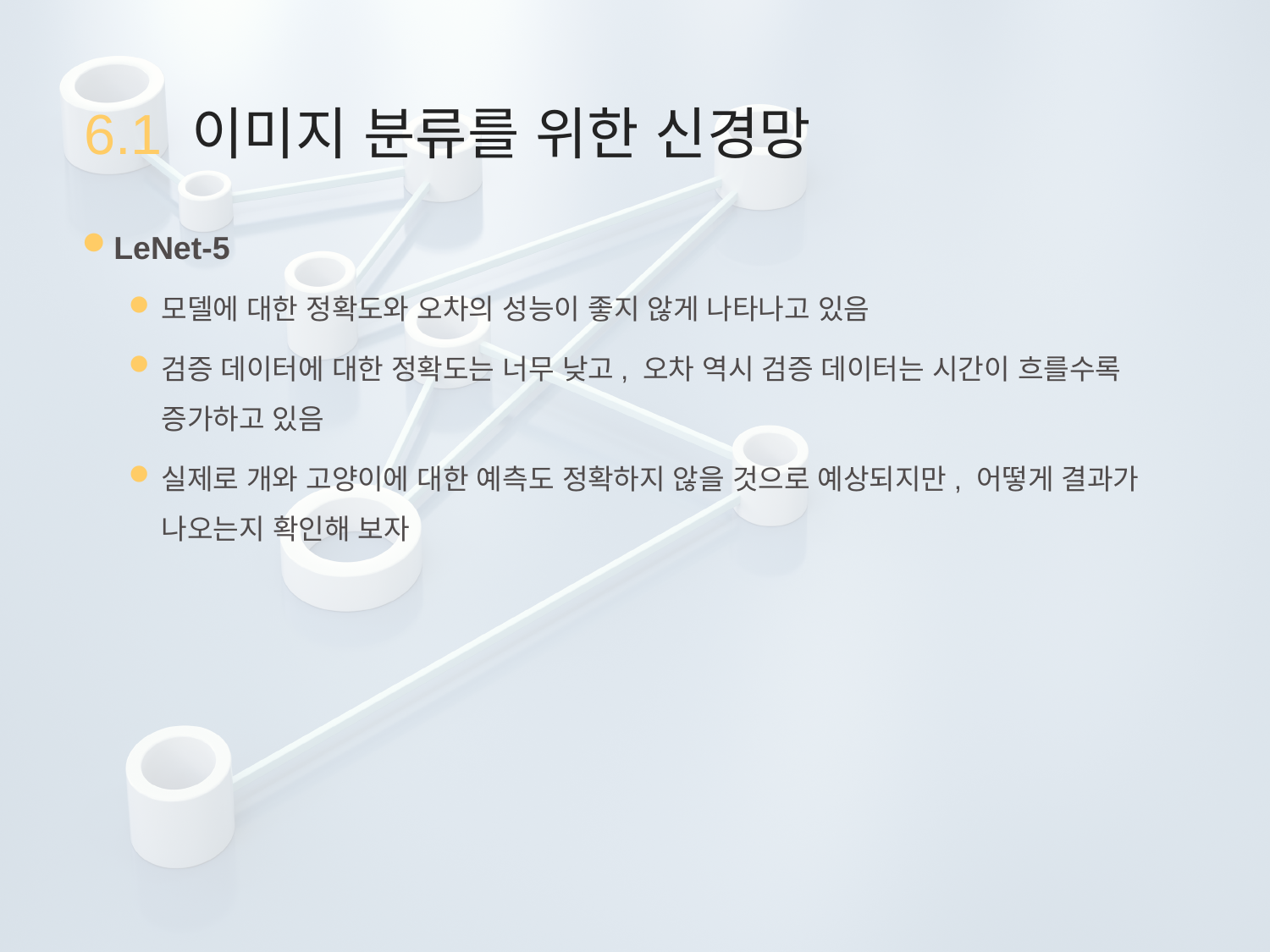

# 6.1 이미지 분류를 위한 신경망
LeNet-5
모델에 대한 정확도와 오차의 성능이 좋지 않게 나타나고 있음
검증 데이터에 대한 정확도는 너무 낮고, 오차 역시 검증 데이터는 시간이 흐를수록 증가하고 있음
실제로 개와 고양이에 대한 예측도 정확하지 않을 것으로 예상되지만, 어떻게 결과가 나오는지 확인해 보자